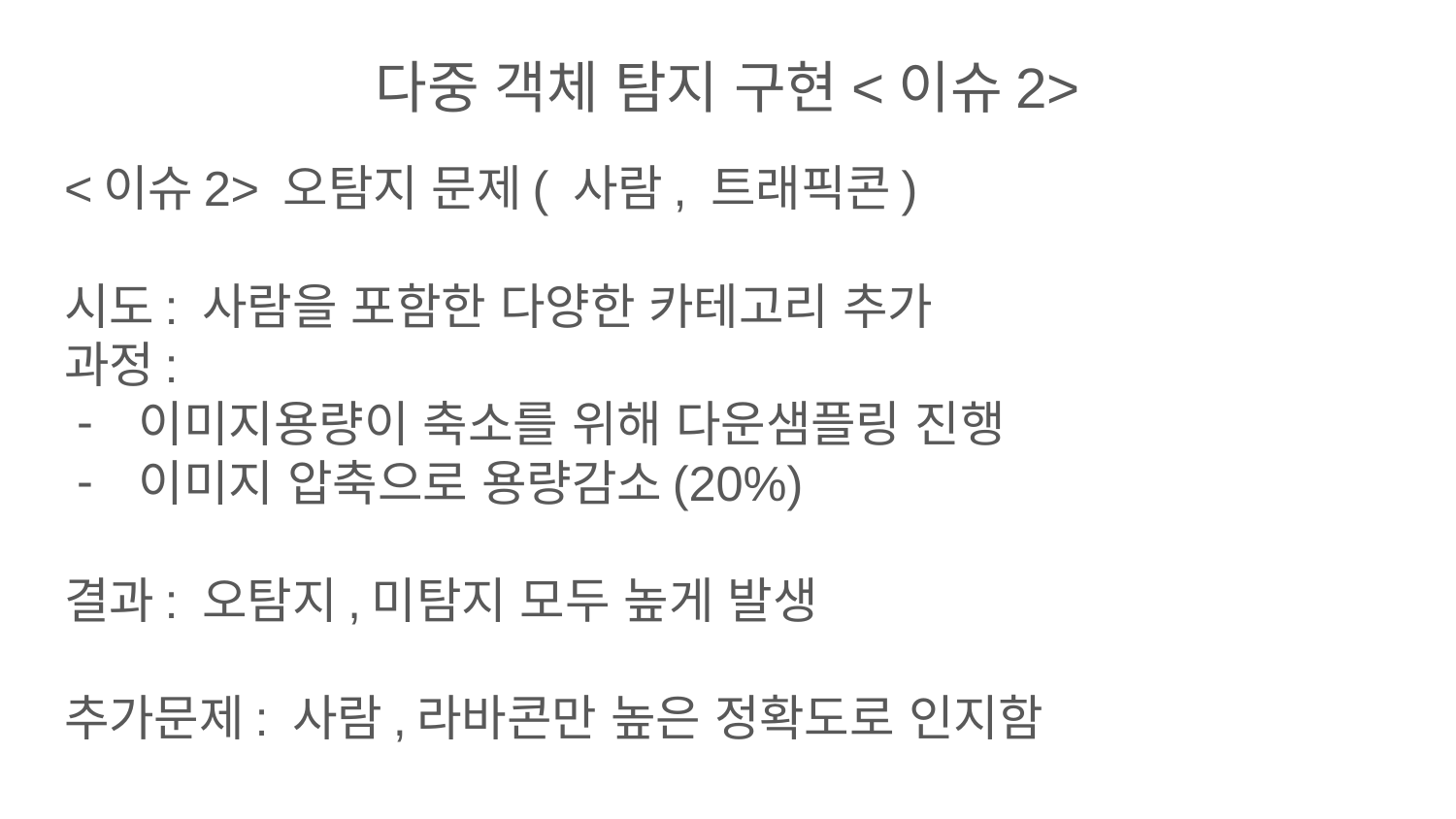

다중 객체 탐지 구현<이슈2>
<이슈2> 오탐지 문제( 사람, 트래픽콘)

시도: 사람을 포함한 다양한 카테고리 추가
과정:
이미지용량이 축소를 위해 다운샘플링 진행
이미지 압축으로 용량감소(20%)

결과: 오탐지,미탐지 모두 높게 발생

추가문제: 사람,라바콘만 높은 정확도로 인지함